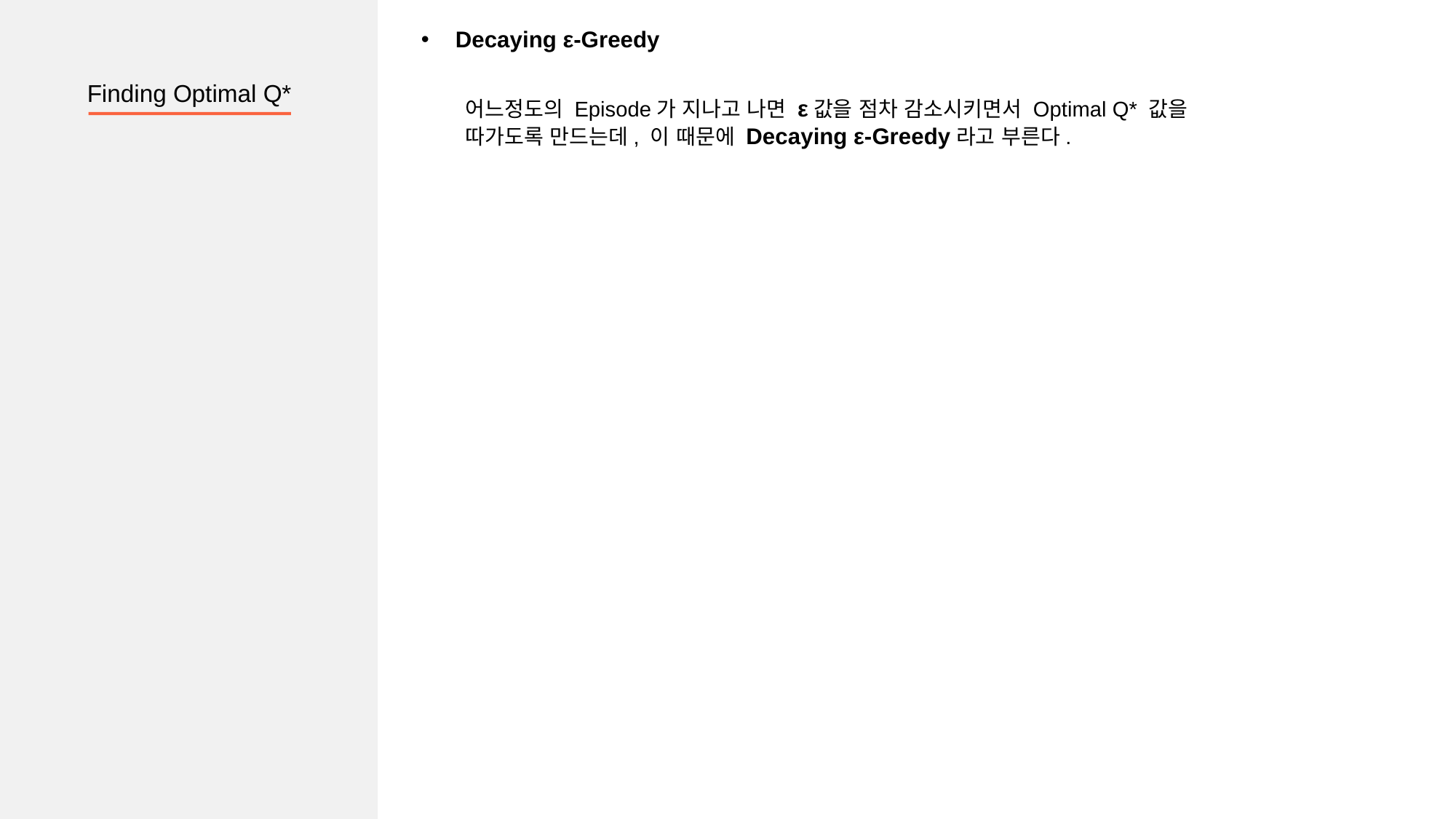

Decaying ε-Greedy
Finding Optimal Q*
어느정도의 Episode가 지나고 나면 ε값을 점차 감소시키면서 Optimal Q* 값을
따가도록 만드는데, 이 때문에 Decaying ε-Greedy라고 부른다.